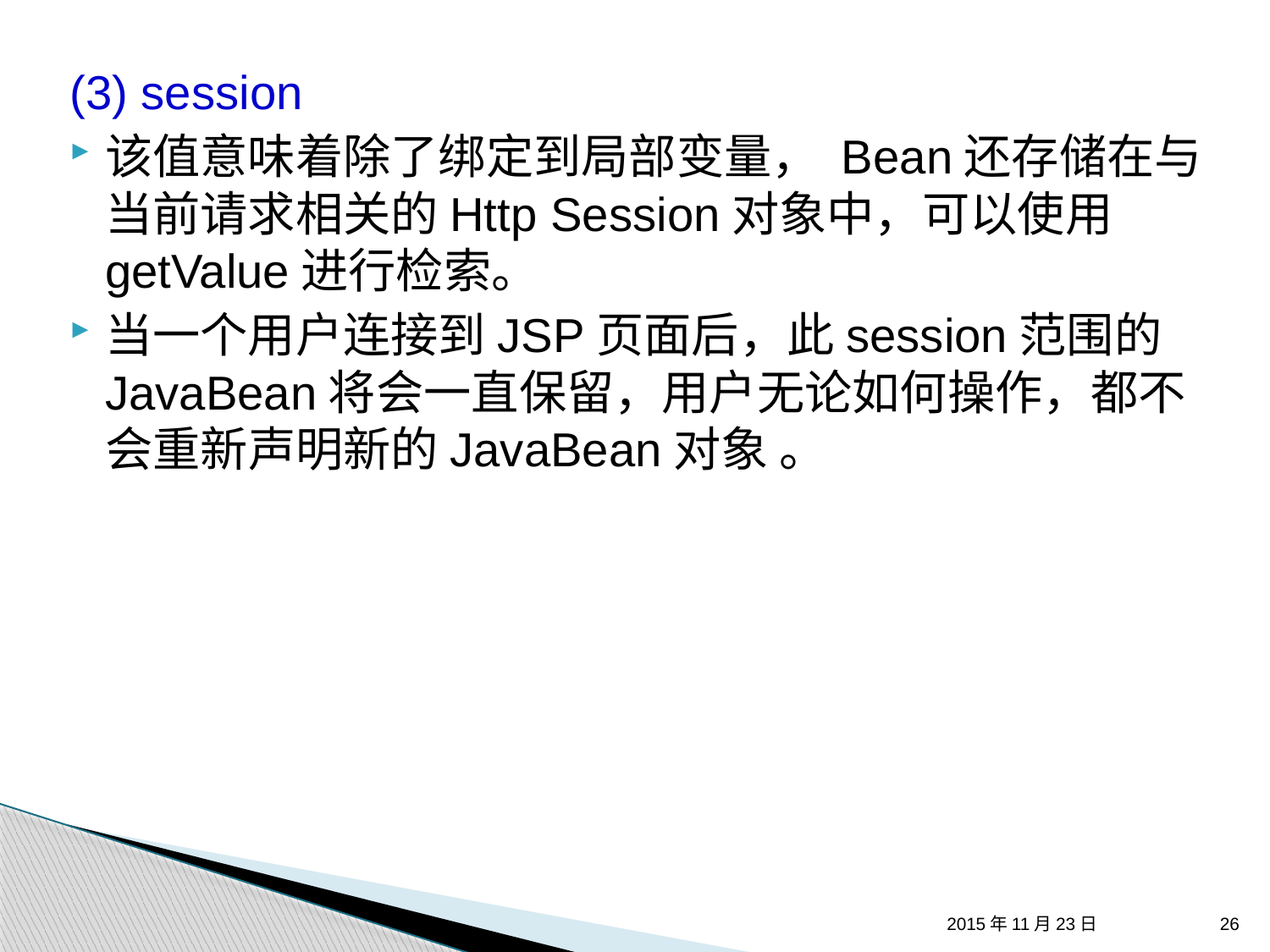

(3) session
该值意味着除了绑定到局部变量， Bean还存储在与当前请求相关的Http Session对象中，可以使用getValue进行检索。
当一个用户连接到JSP页面后，此session范围的JavaBean将会一直保留，用户无论如何操作，都不会重新声明新的JavaBean对象 。
2015年11月23日
26